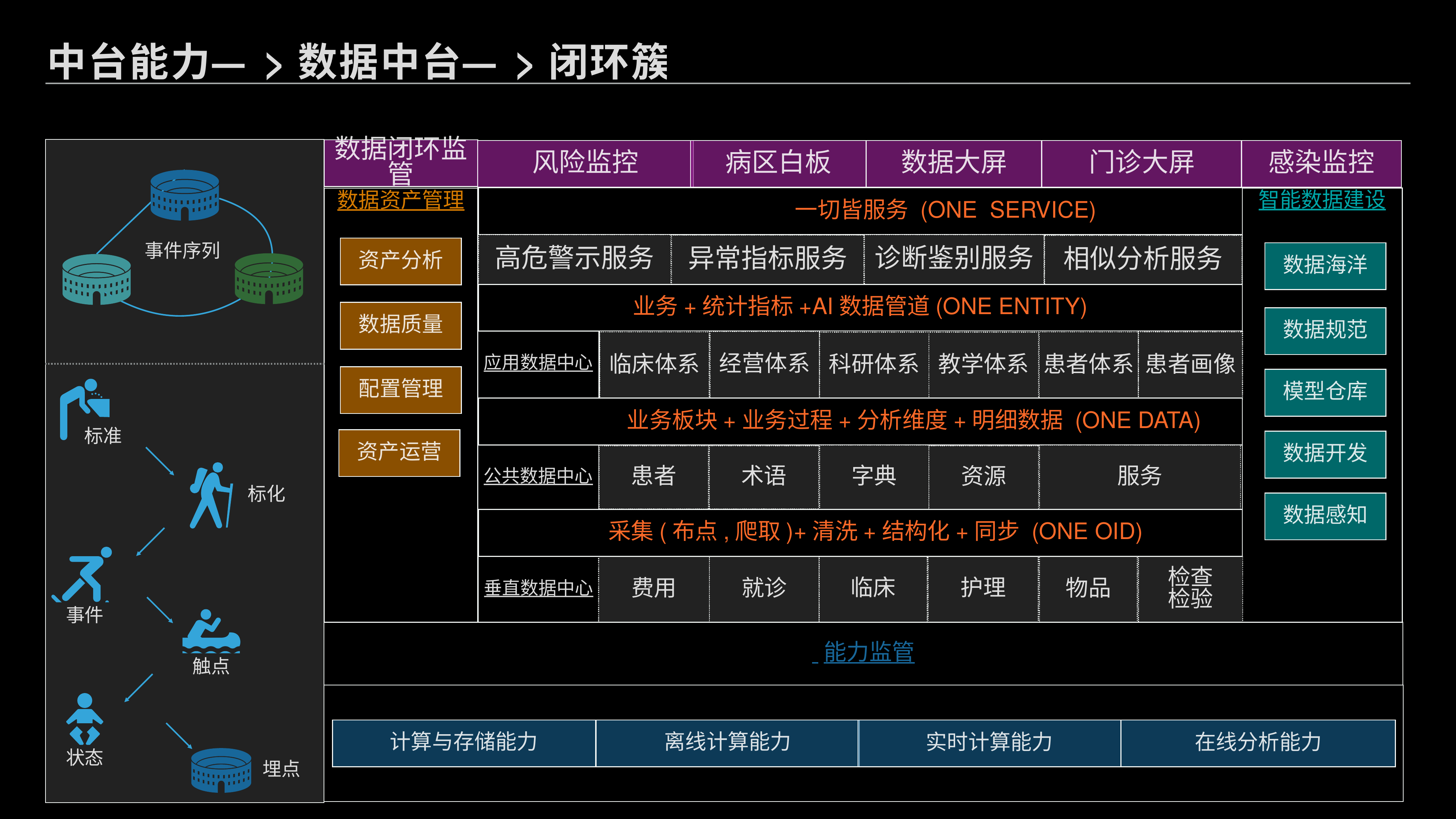

中台能力—>数据中台—>闭环簇

数据闭环监管
风险监控
病区白板
数据大屏
门诊大屏
感染监控

                          一切皆服务 (ONE  service)
智能数据建设
数据资产管理

事件序列
高危警示服务
诊断鉴别服务
异常指标服务
相似分析服务
资产分析
数据海洋

业务+统计指标+AI数据管道(one entity)

数据质量
数据规范

应用数据中心
经营体系
患者画像
临床体系
患者体系
教学体系
科研体系

配置管理
模型仓库

                业务板块+业务过程+分析维度+明细数据 (one data)
标准
资产运营
数据开发

公共数据中心
字典
服务
资源
患者
术语

标化
数据感知
    采集(布点,爬取)+清洗+结构化+同步 (one oid)

临床
护理

垂直数据中心
费用
就诊
物品
检查
检验

事件

 能力监管
触点

计算与存储能力
离线计算能力
实时计算能力
在线分析能力

状态

埋点